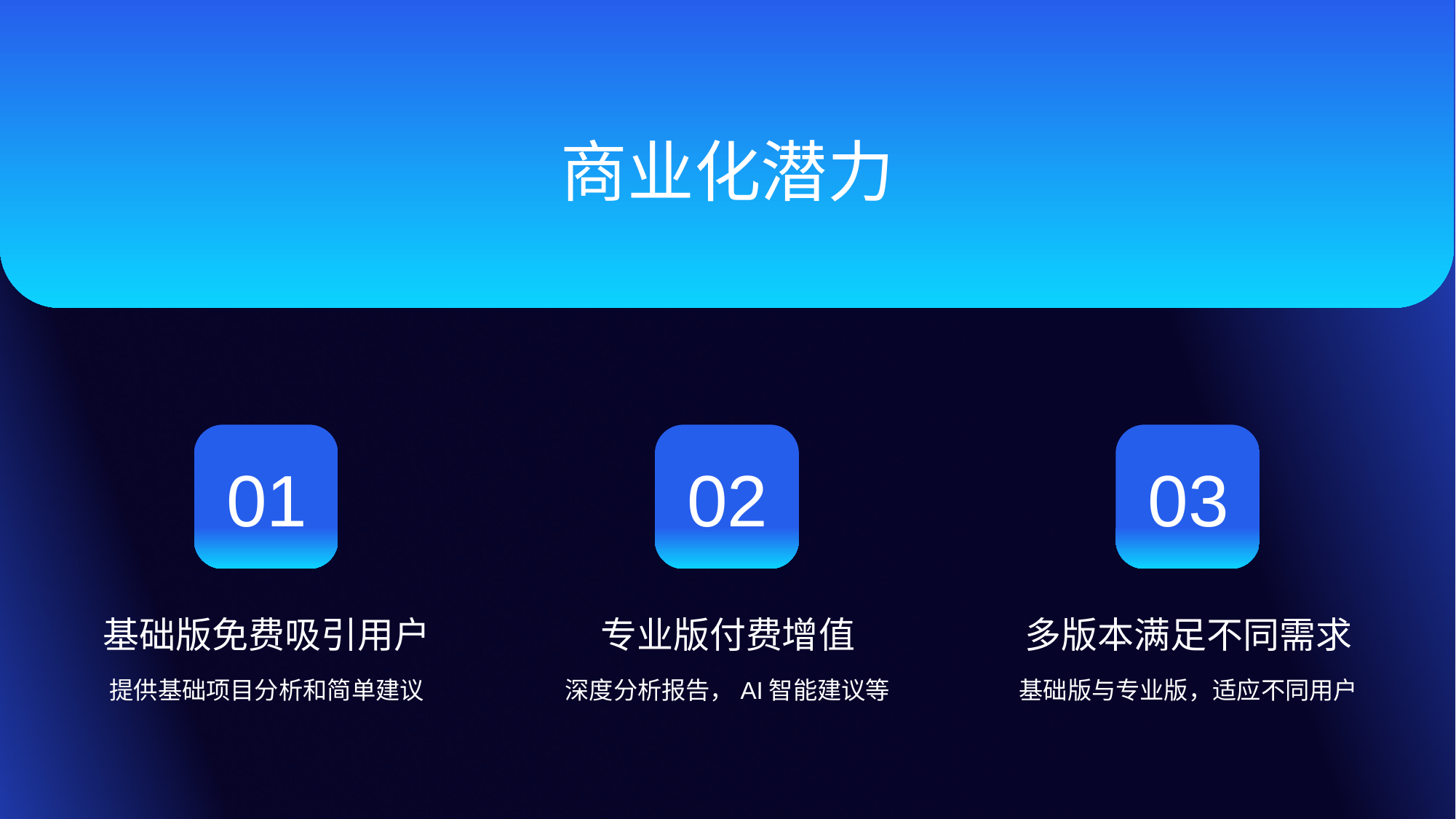

商业化潜力

01
02
03
基础版免费吸引用户
专业版付费增值
多版本满足不同需求
提供基础项目分析和简单建议
深度分析报告，AI智能建议等
基础版与专业版，适应不同用户